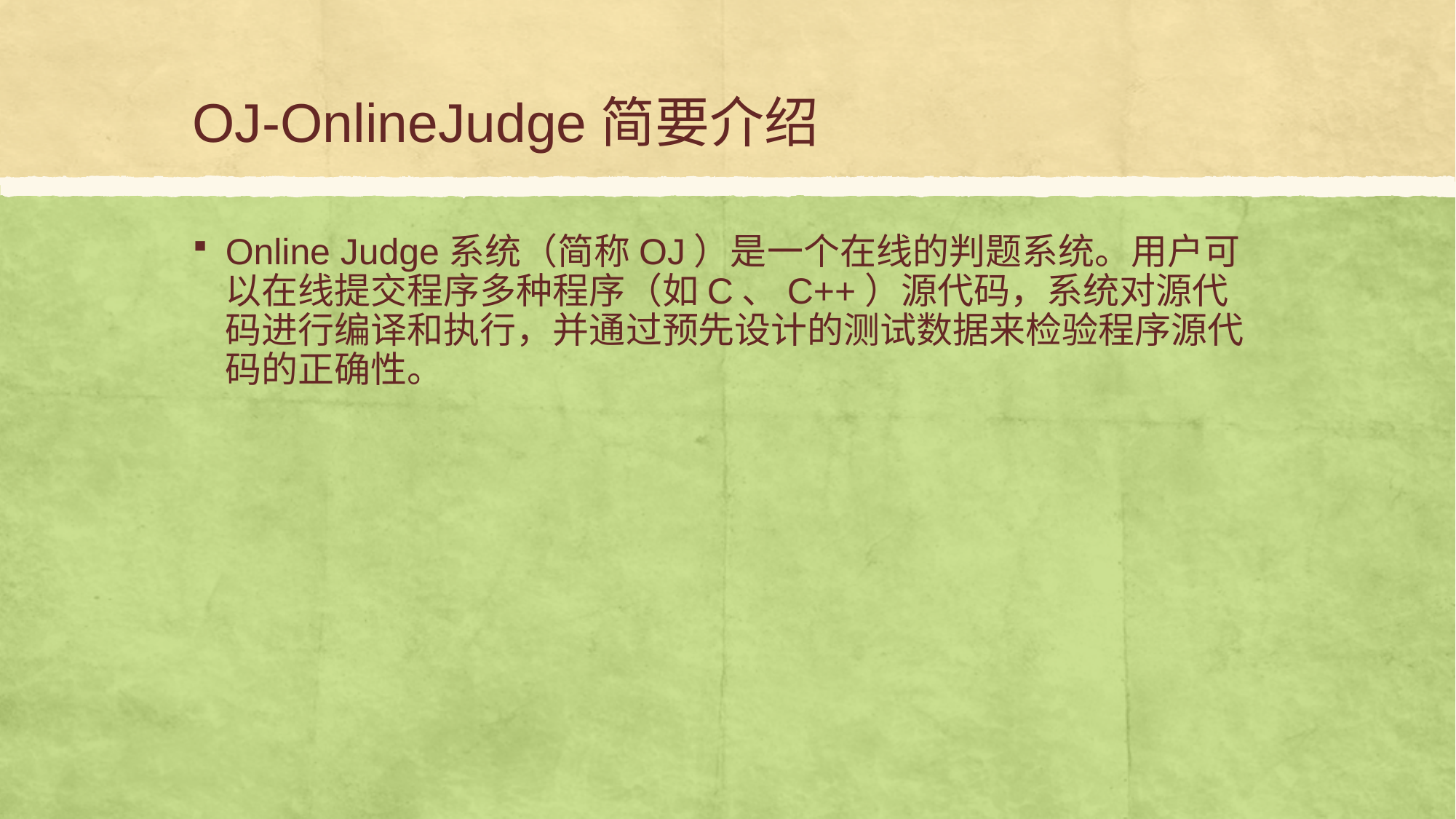

# OJ-OnlineJudge简要介绍
Online Judge系统（简称OJ）是一个在线的判题系统。用户可以在线提交程序多种程序（如C、C++）源代码，系统对源代码进行编译和执行，并通过预先设计的测试数据来检验程序源代码的正确性。